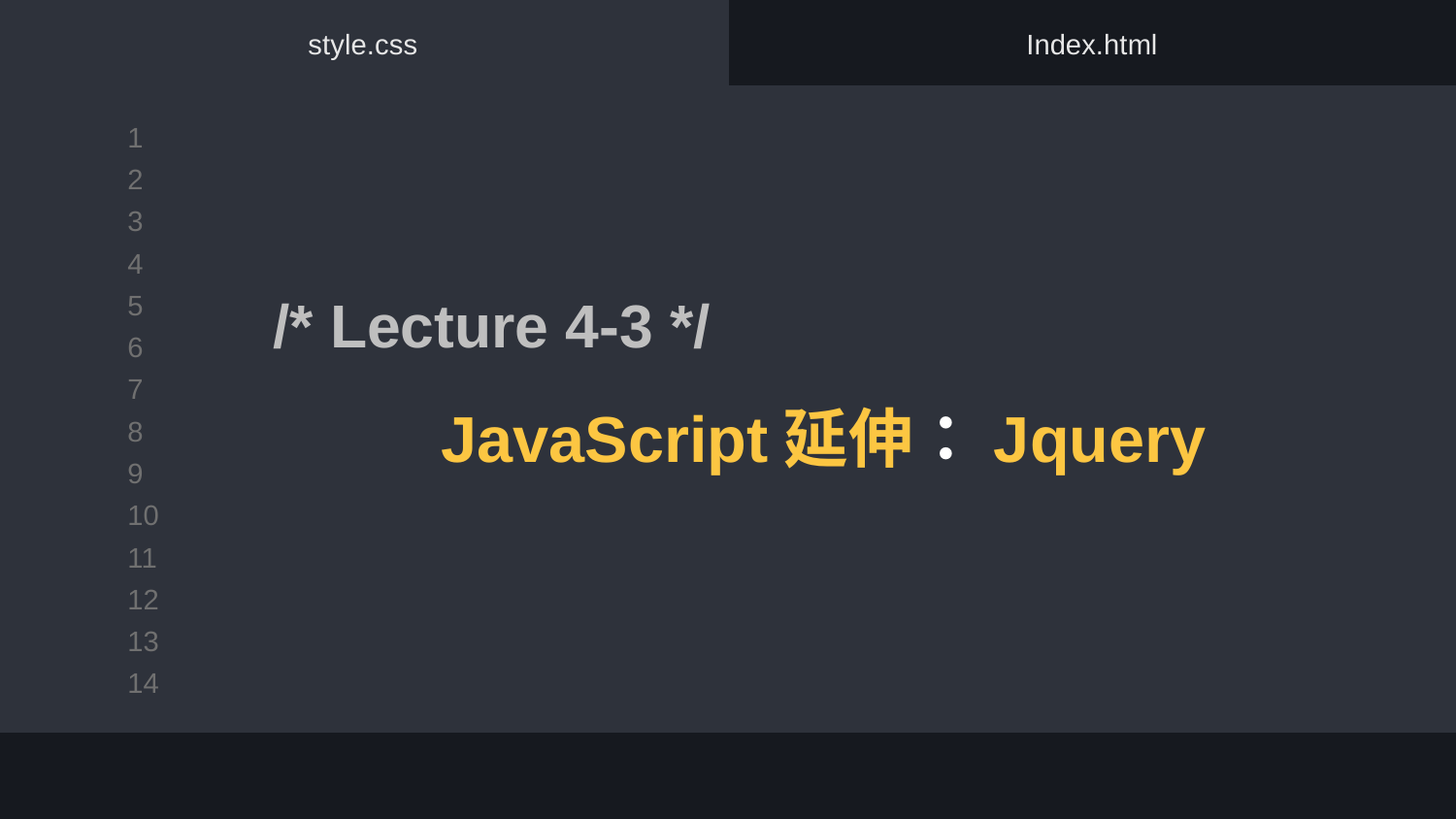

style.css
Index.html
/* Lecture 4-3 */
JavaScript延伸：Jquery